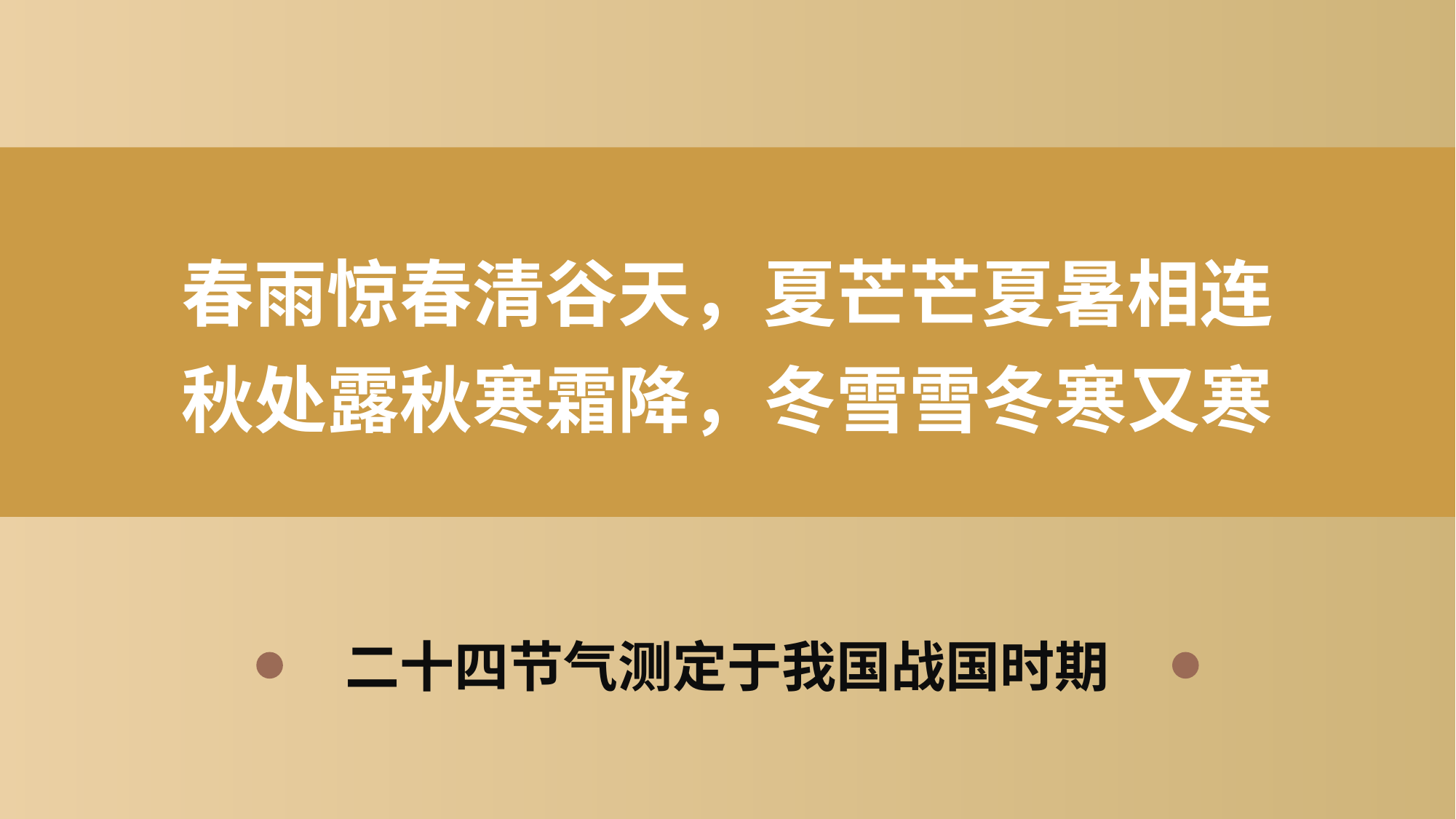

春雨惊春清谷天，夏芒芒夏暑相连
秋处露秋寒霜降，冬雪雪冬寒又寒
二十四节气测定于我国战国时期